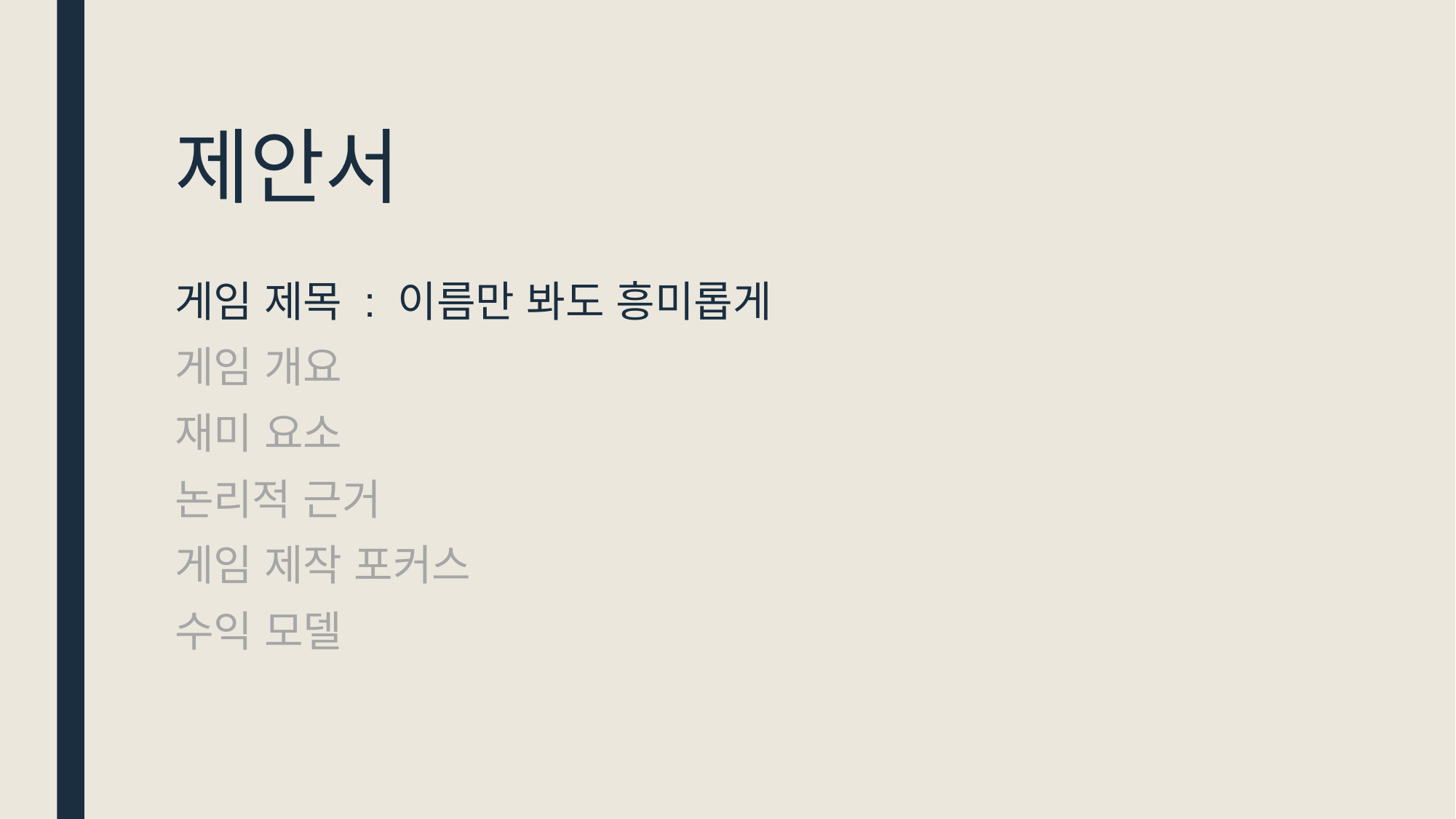

# 제안서
게임 제목 : 이름만 봐도 흥미롭게
게임 개요
재미 요소
논리적 근거
게임 제작 포커스
수익 모델